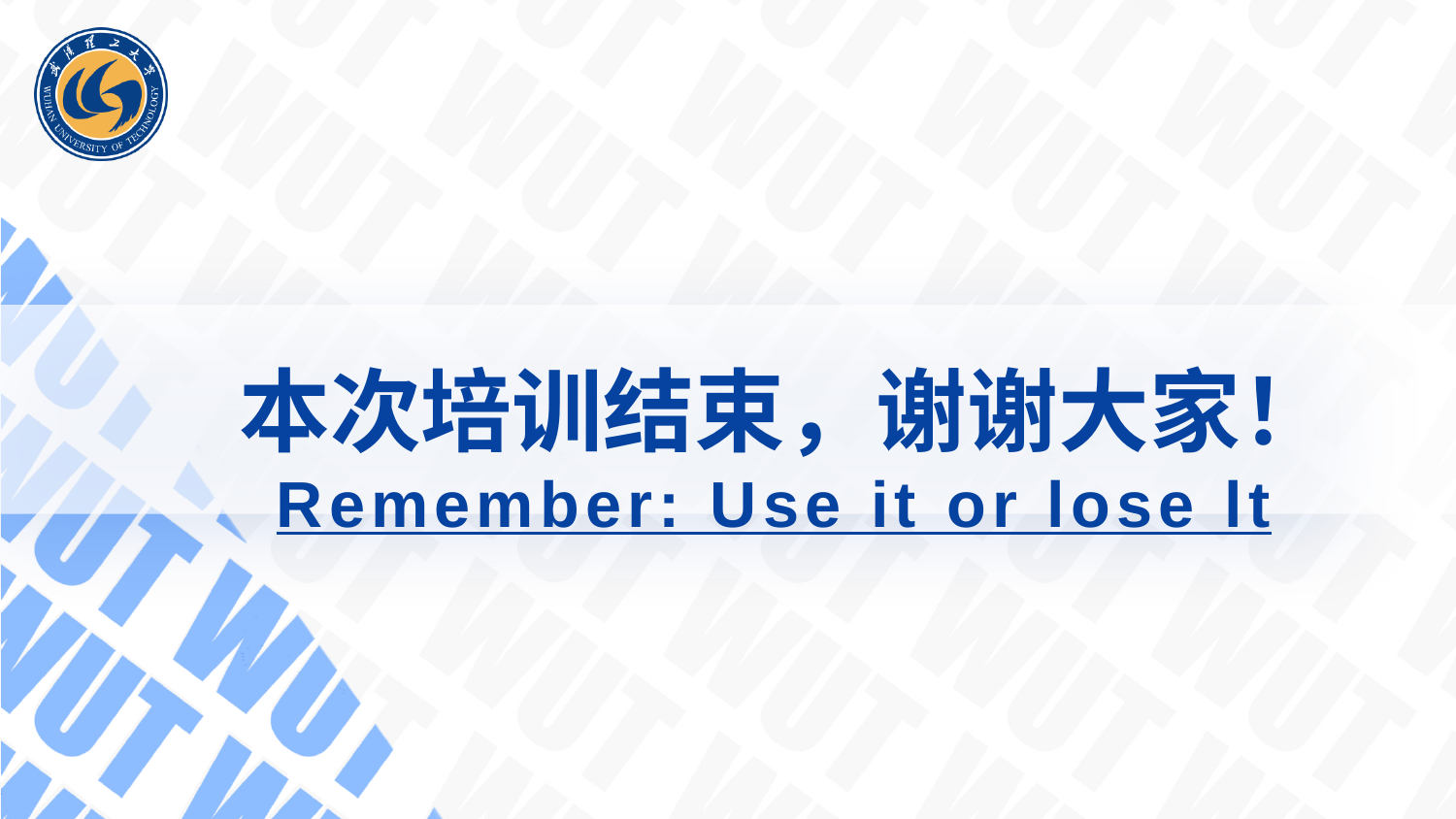

Remember: Use it or lose lt
# 本次培训结束，谢谢大家！